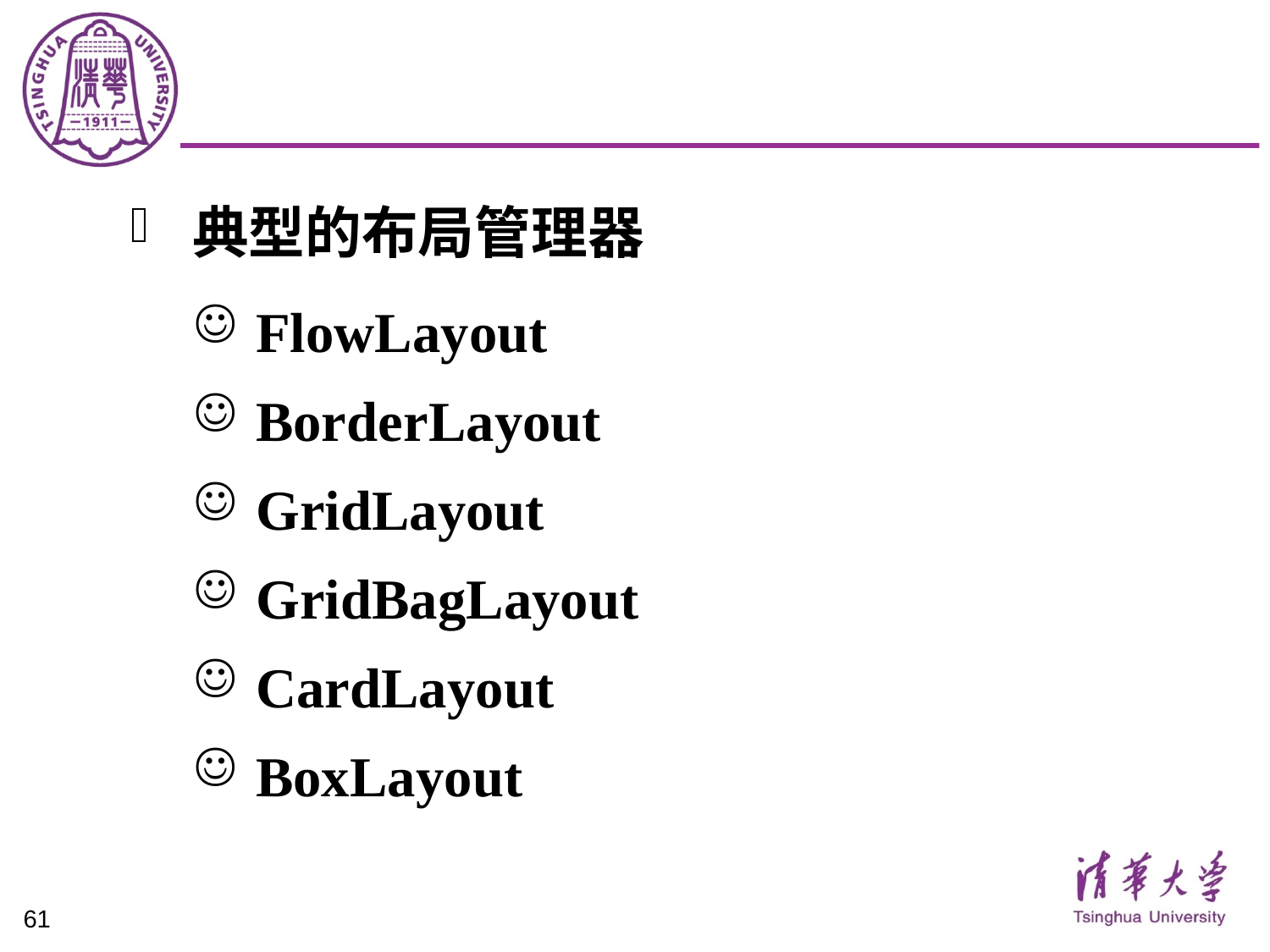

#
典型的布局管理器
FlowLayout
BorderLayout
GridLayout
GridBagLayout
CardLayout
BoxLayout
61